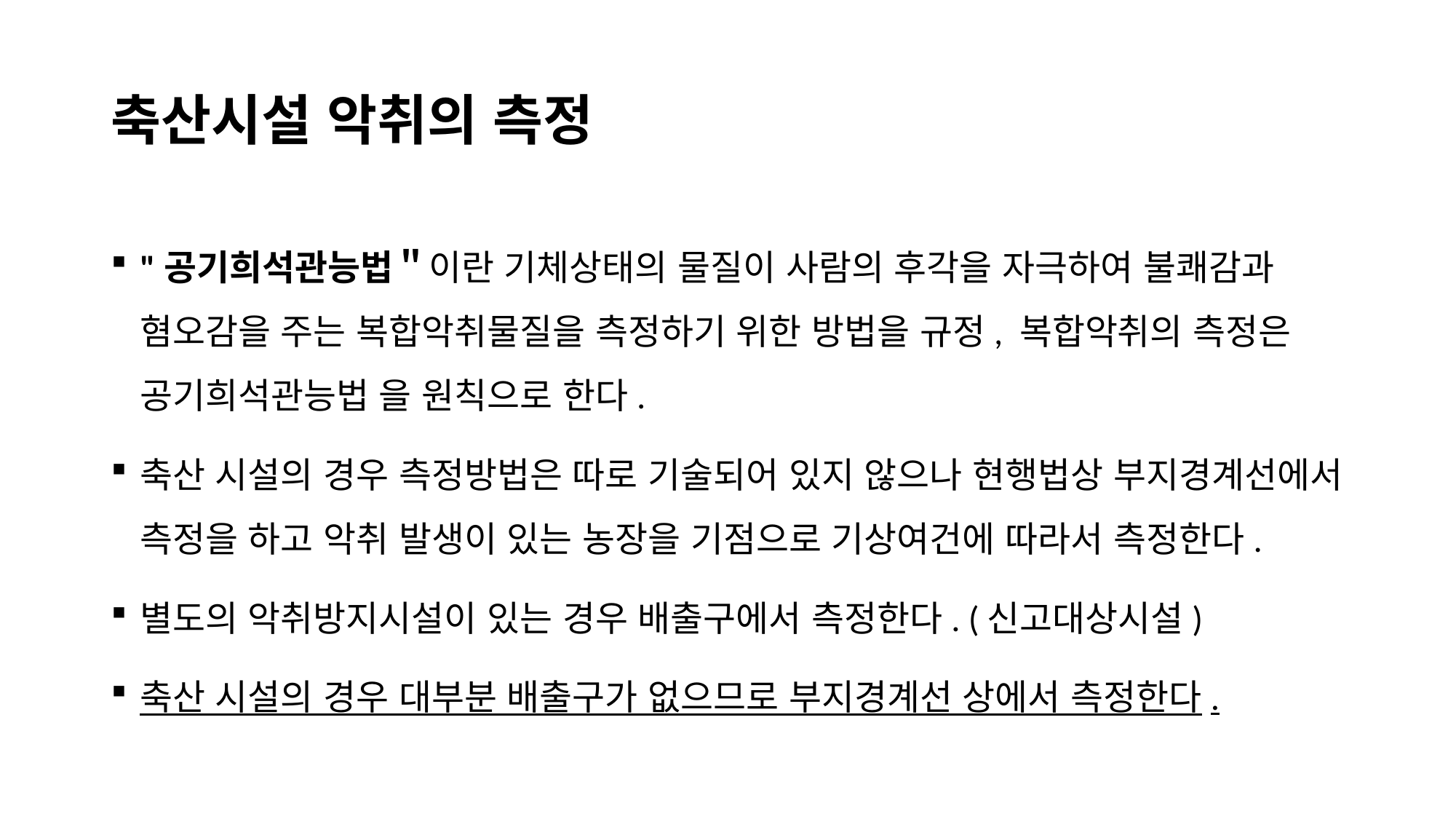

# 축산시설 악취의 측정
"공기희석관능법＂이란 기체상태의 물질이 사람의 후각을 자극하여 불쾌감과 혐오감을 주는 복합악취물질을 측정하기 위한 방법을 규정, 복합악취의 측정은 공기희석관능법 을 원칙으로 한다.
축산 시설의 경우 측정방법은 따로 기술되어 있지 않으나 현행법상 부지경계선에서 측정을 하고 악취 발생이 있는 농장을 기점으로 기상여건에 따라서 측정한다.
별도의 악취방지시설이 있는 경우 배출구에서 측정한다. (신고대상시설)
축산 시설의 경우 대부분 배출구가 없으므로 부지경계선 상에서 측정한다.